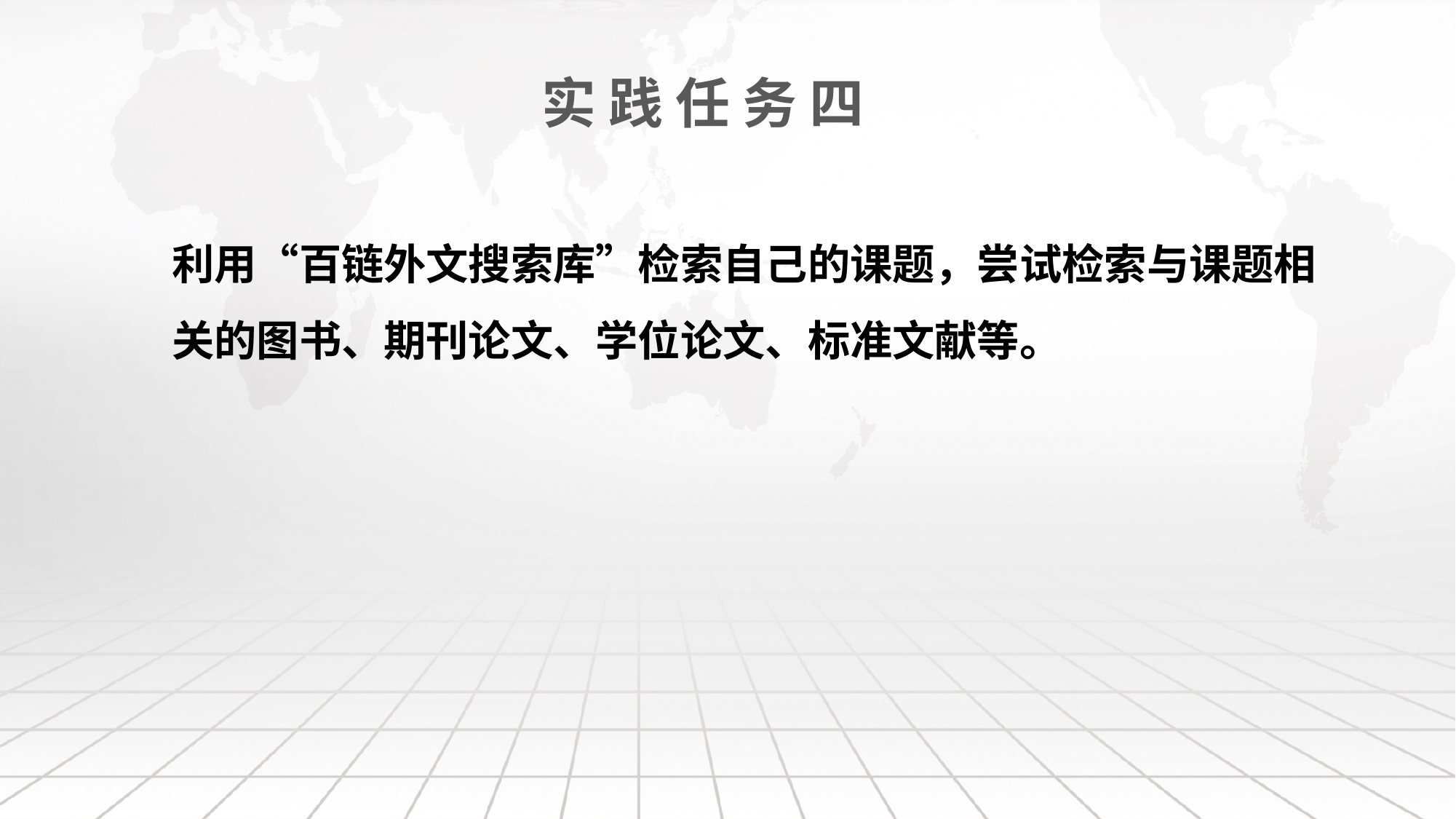

# 实 践 任 务 四
利用“百链外文搜索库”检索自己的课题，尝试检索与课题相关的图书、期刊论文、学位论文、标准文献等。